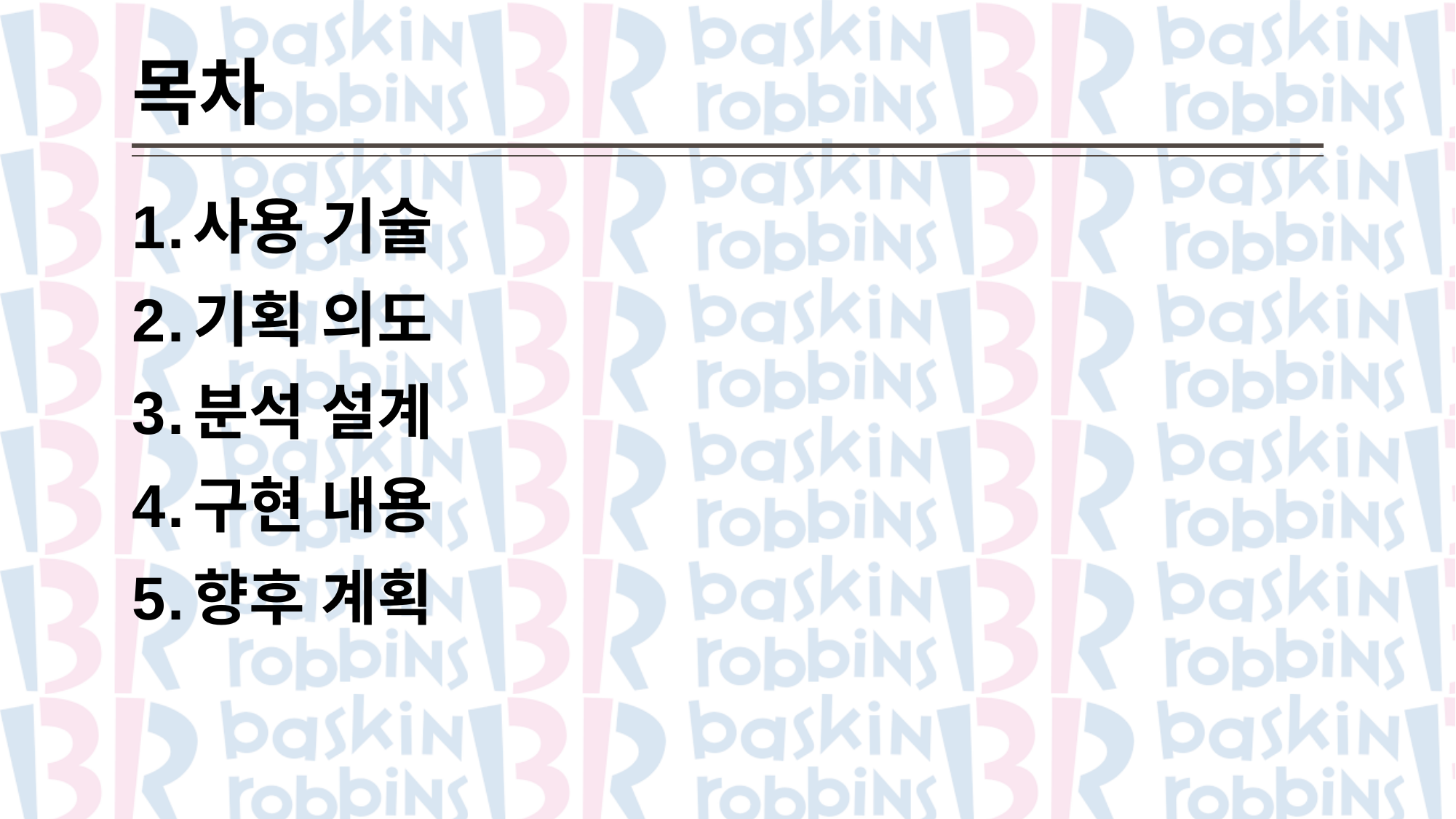

# 목차
사용 기술
기획 의도
분석 설계
구현 내용
향후 계획